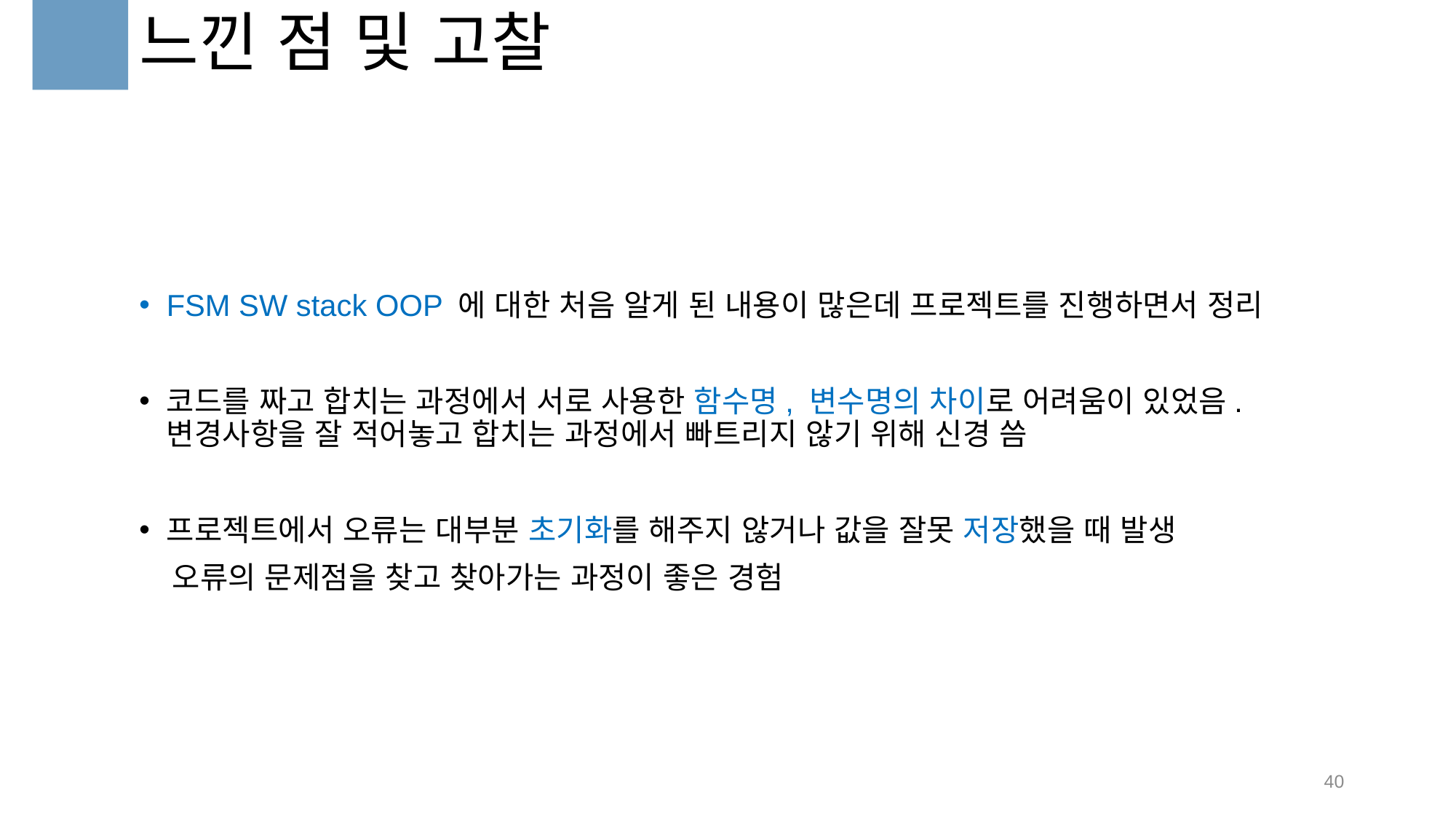

# 느낀 점 및 고찰
FSM SW stack OOP 에 대한 처음 알게 된 내용이 많은데 프로젝트를 진행하면서 정리

코드를 짜고 합치는 과정에서 서로 사용한 함수명, 변수명의 차이로 어려움이 있었음. 변경사항을 잘 적어놓고 합치는 과정에서 빠트리지 않기 위해 신경 씀

프로젝트에서 오류는 대부분 초기화를 해주지 않거나 값을 잘못 저장했을 때 발생
   오류의 문제점을 찾고 찾아가는 과정이 좋은 경험

40